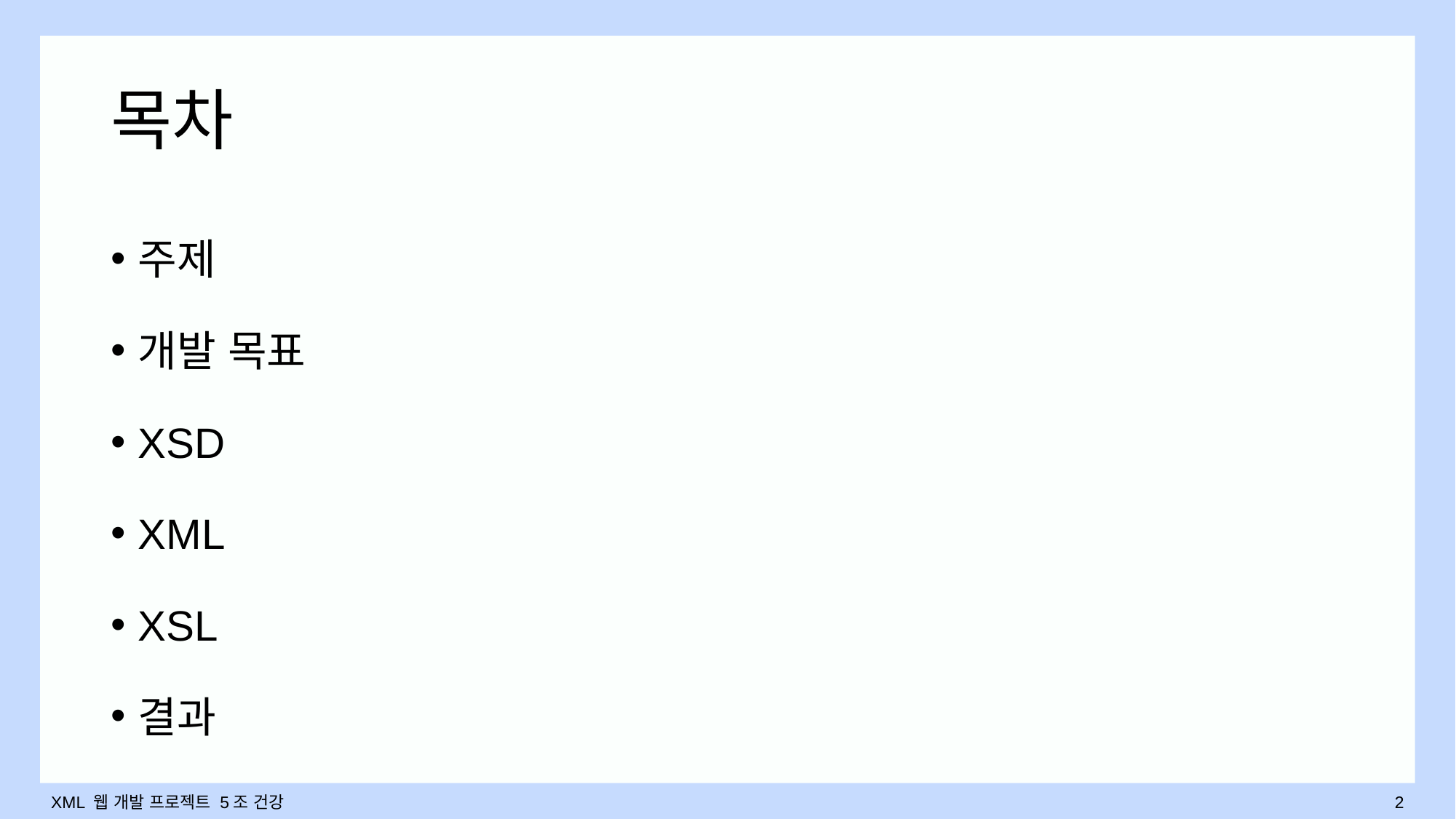

# 목차
주제
개발 목표
XSD
XML
XSL
결과

XML 웹 개발 프로젝트 5조 건강
2